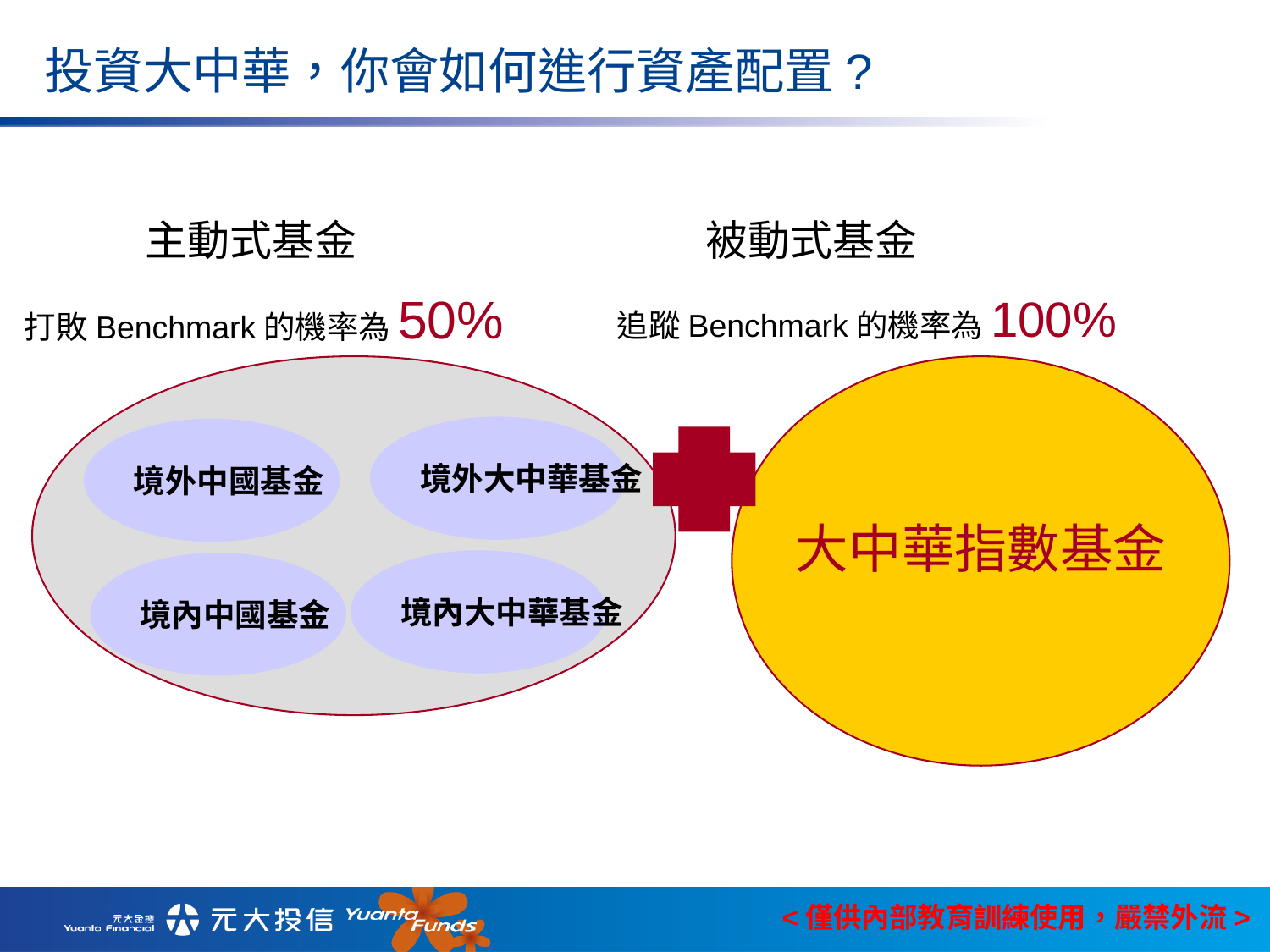

投資大中華，你會如何進行資產配置?
主動式基金
被動式基金
追蹤Benchmark的機率為100%
打敗Benchmark的機率為50%

境外大中華基金
境外中國基金

大中華指數基金
境內大中華基金
境內中國基金